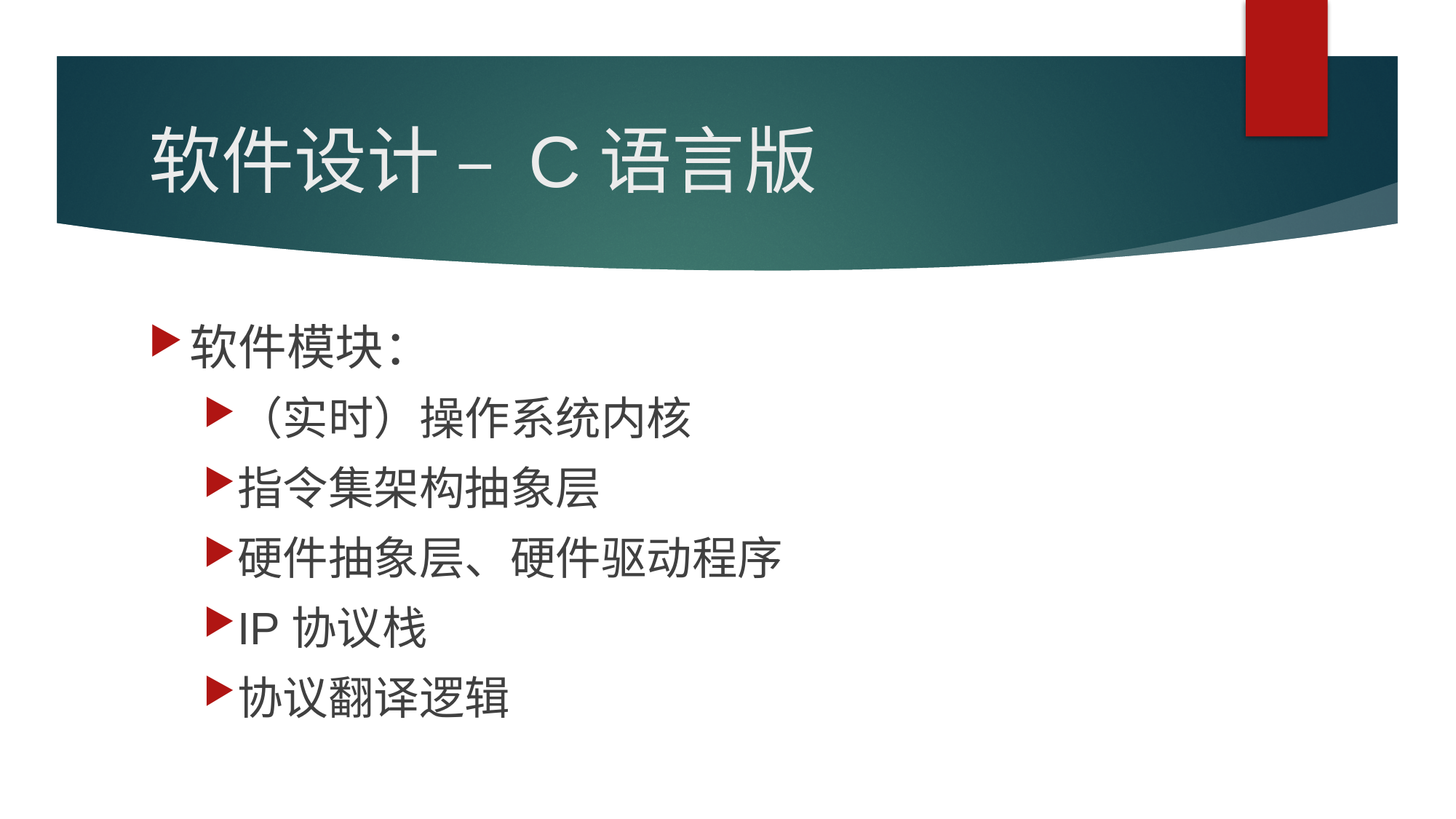

# 软件设计 – C语言版
软件模块：
（实时）操作系统内核
指令集架构抽象层
硬件抽象层、硬件驱动程序
IP协议栈
协议翻译逻辑